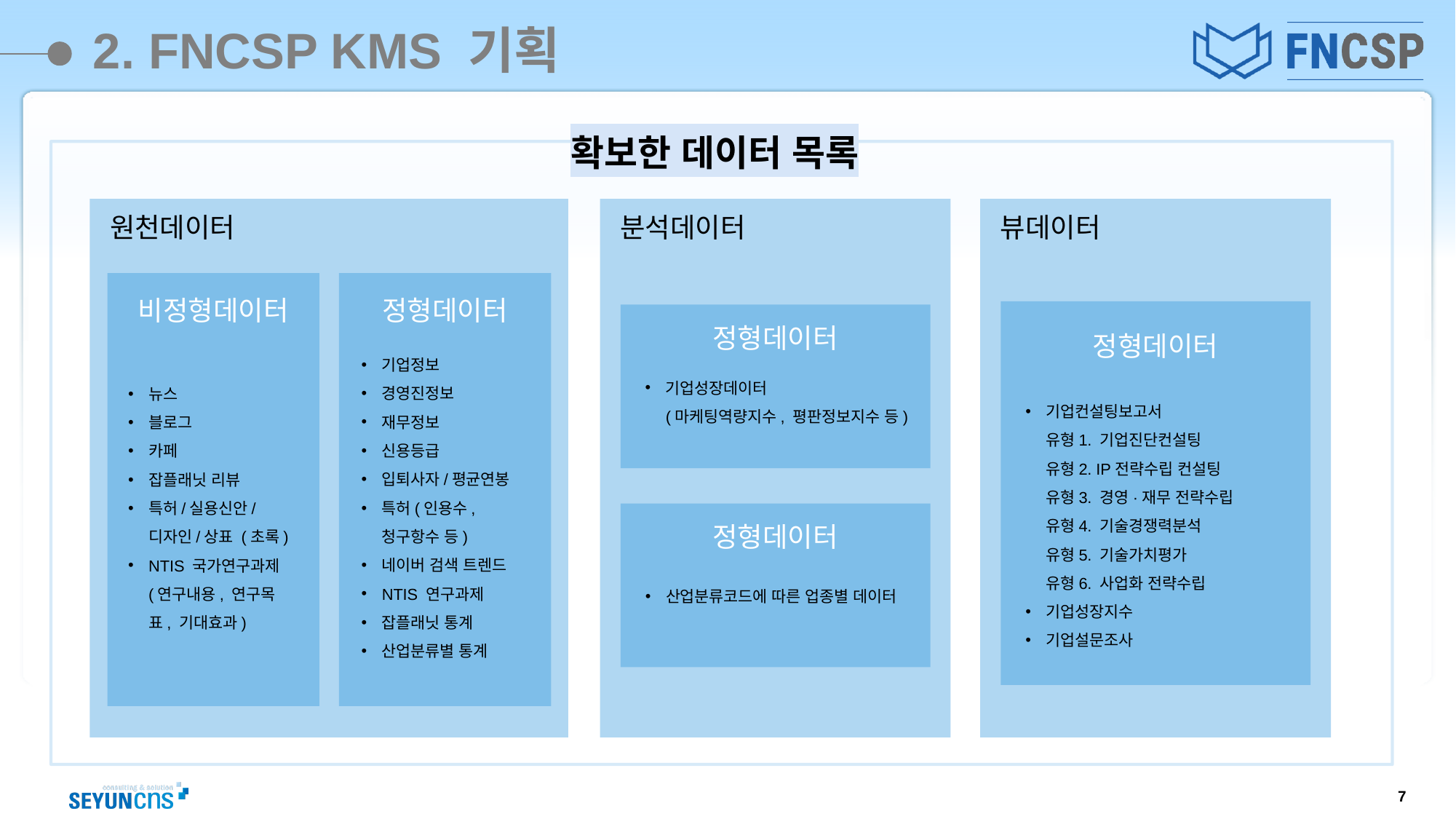

2. FNCSP KMS 기획
확보한 데이터 목록

원천데이터
분석데이터
뷰데이터
비정형데이터

정형데이터

정형데이터

기업컨설팅보고서
유형1. 기업진단컨설팅
유형2. IP전략수립 컨설팅
유형3. 경영·재무 전략수립
유형4. 기술경쟁력분석
유형5. 기술가치평가
유형6. 사업화 전략수립
기업성장지수
기업설문조사
정형데이터

기업성장데이터
(마케팅역량지수, 평판정보지수 등)
기업정보
경영진정보
재무정보
신용등급
입퇴사자/평균연봉
특허(인용수, 청구항수 등)
네이버 검색 트렌드
NTIS 연구과제
잡플래닛 통계
산업분류별 통계
뉴스
블로그
카페
잡플래닛 리뷰
특허/실용신안/디자인/상표 (초록)
NTIS 국가연구과제 (연구내용, 연구목표, 기대효과)

정형데이터

산업분류코드에 따른 업종별 데이터